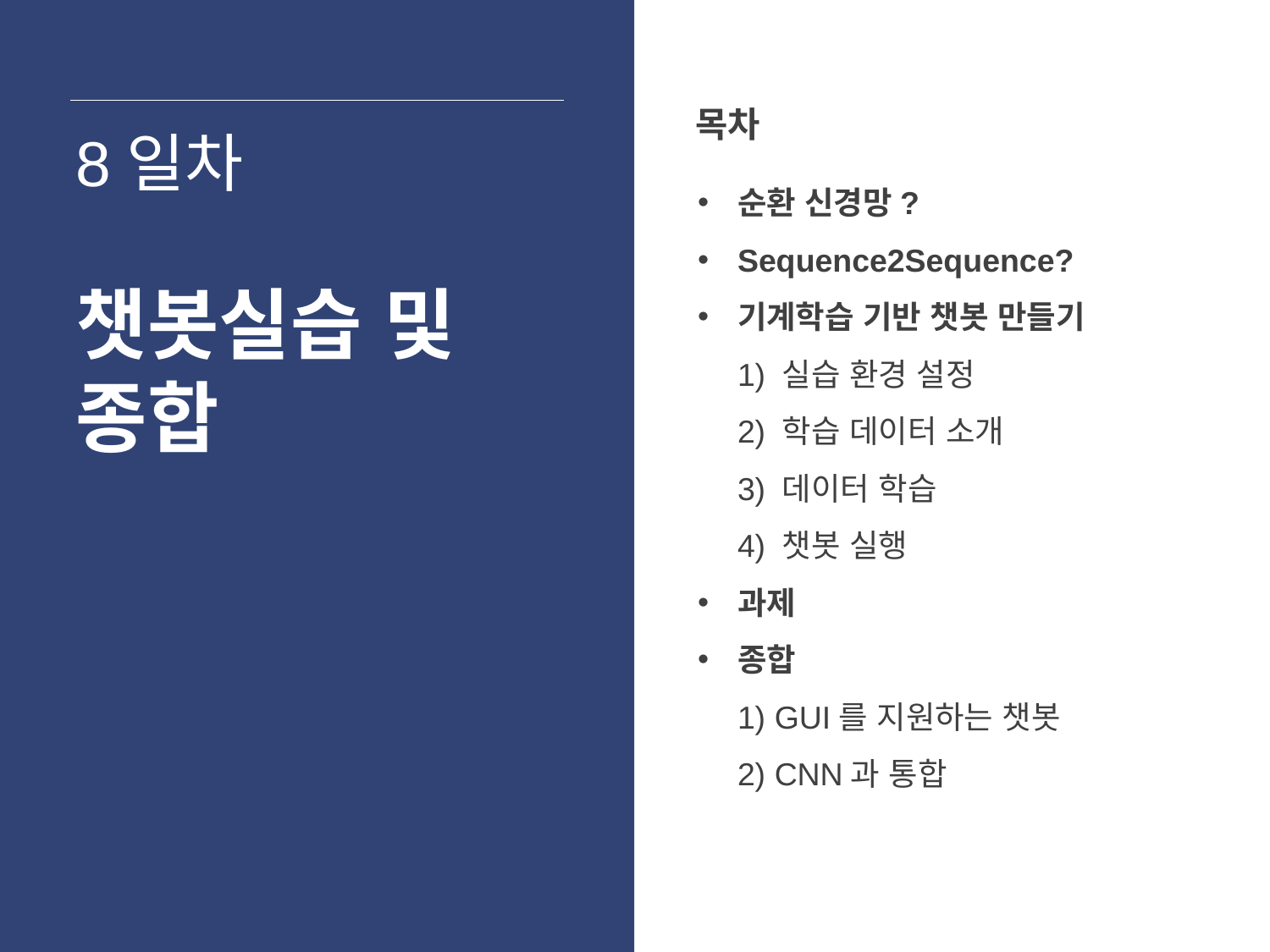

목차
8일차
순환 신경망?
Sequence2Sequence?
기계학습 기반 챗봇 만들기
1) 실습 환경 설정
2) 학습 데이터 소개
3) 데이터 학습
4) 챗봇 실행
과제
종합
1) GUI를 지원하는 챗봇
2) CNN과 통합

챗봇실습 및
종합